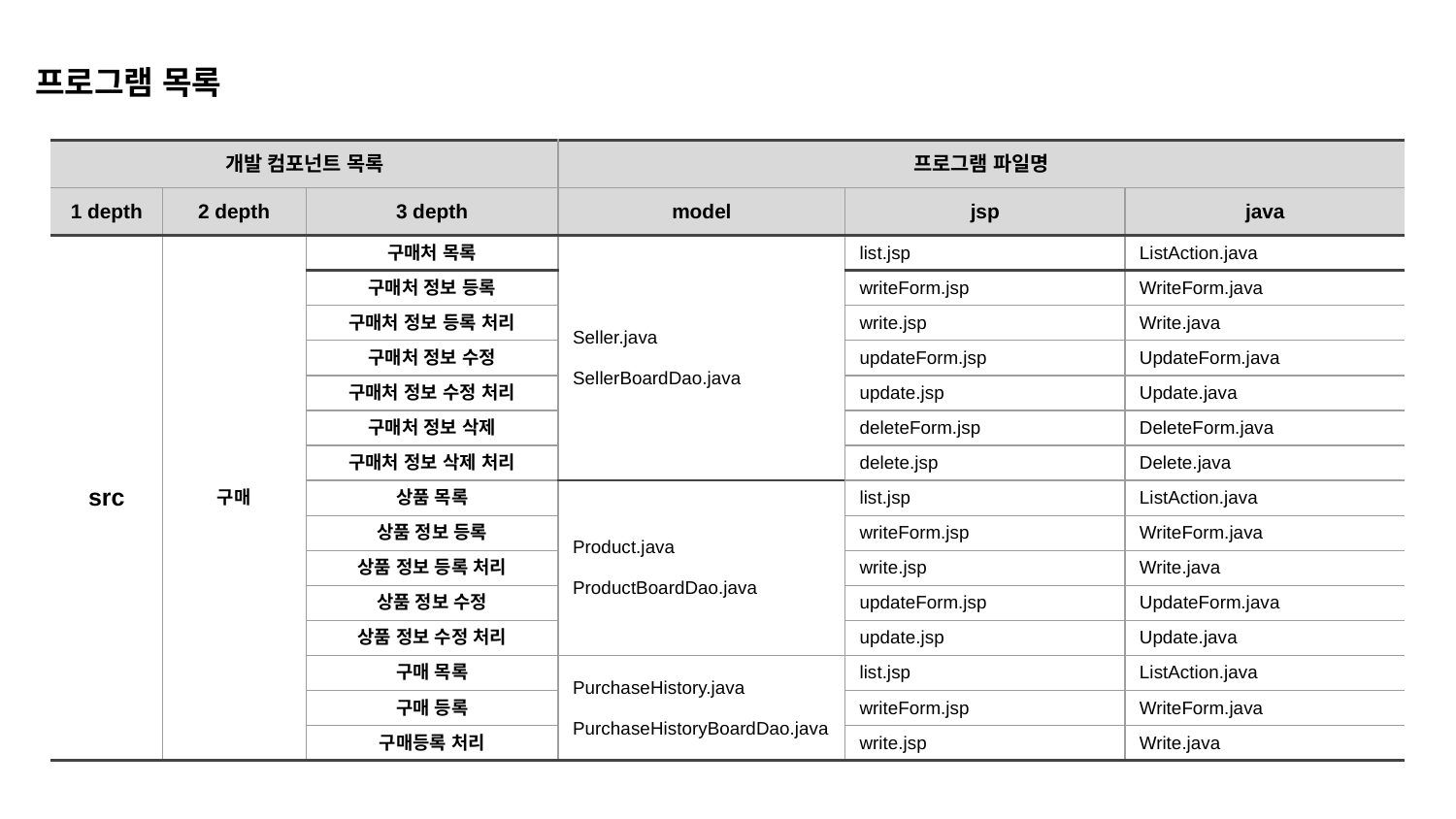

프로그램 목록
| 개발 컴포넌트 목록 |  |  | 프로그램 파일명 | 프로그램 파일명 |  |
| --- | --- | --- | --- | --- | --- |
| 1 depth | 2 depth | 3 depth | model | jsp | java |
| src | 구매 | 구매처 목록 | Seller.java SellerBoardDao.java | list.jsp | ListAction.java |
|  |  | 구매처 정보 등록 |  | writeForm.jsp | WriteForm.java |
|  |  | 구매처 정보 등록 처리 |  | write.jsp | Write.java |
|  |  | 구매처 정보 수정 |  | updateForm.jsp | UpdateForm.java |
|  |  | 구매처 정보 수정 처리 |  | update.jsp | Update.java |
|  |  | 구매처 정보 삭제 |  | deleteForm.jsp | DeleteForm.java |
|  |  | 구매처 정보 삭제 처리 |  | delete.jsp | Delete.java |
|  |  | 상품 목록 | Product.java ProductBoardDao.java | list.jsp | ListAction.java |
|  |  | 상품 정보 등록 |  | writeForm.jsp | WriteForm.java |
|  |  | 상품 정보 등록 처리 |  | write.jsp | Write.java |
|  |  | 상품 정보 수정 |  | updateForm.jsp | UpdateForm.java |
|  |  | 상품 정보 수정 처리 |  | update.jsp | Update.java |
|  |  | 구매 목록 | PurchaseHistory.java PurchaseHistoryBoardDao.java | list.jsp | ListAction.java |
|  |  | 구매 등록 |  | writeForm.jsp | WriteForm.java |
|  |  | 구매등록 처리 |  | write.jsp | Write.java |